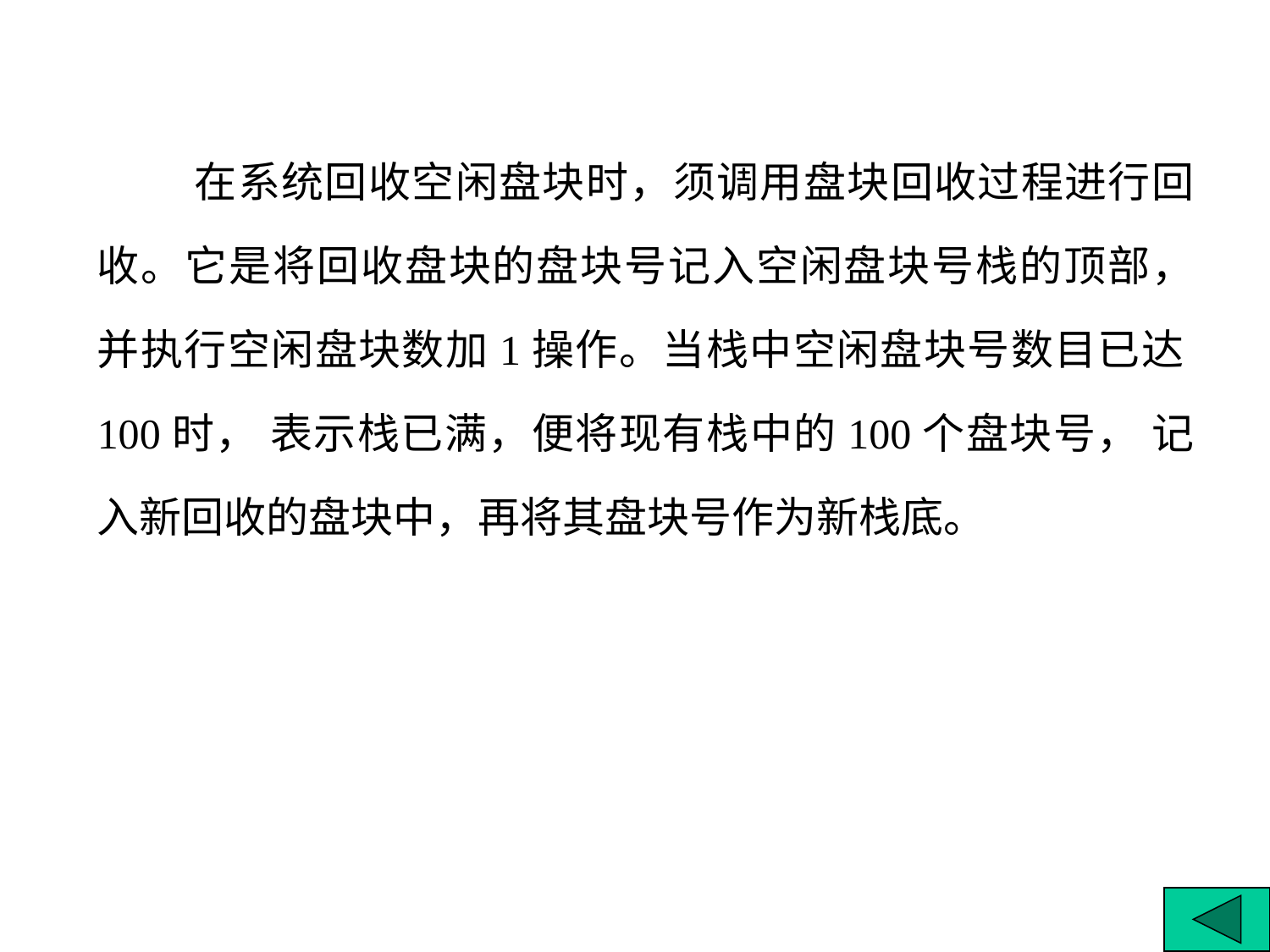

在系统回收空闲盘块时，须调用盘块回收过程进行回收。它是将回收盘块的盘块号记入空闲盘块号栈的顶部，并执行空闲盘块数加1操作。当栈中空闲盘块号数目已达100时， 表示栈已满，便将现有栈中的100个盘块号， 记入新回收的盘块中，再将其盘块号作为新栈底。